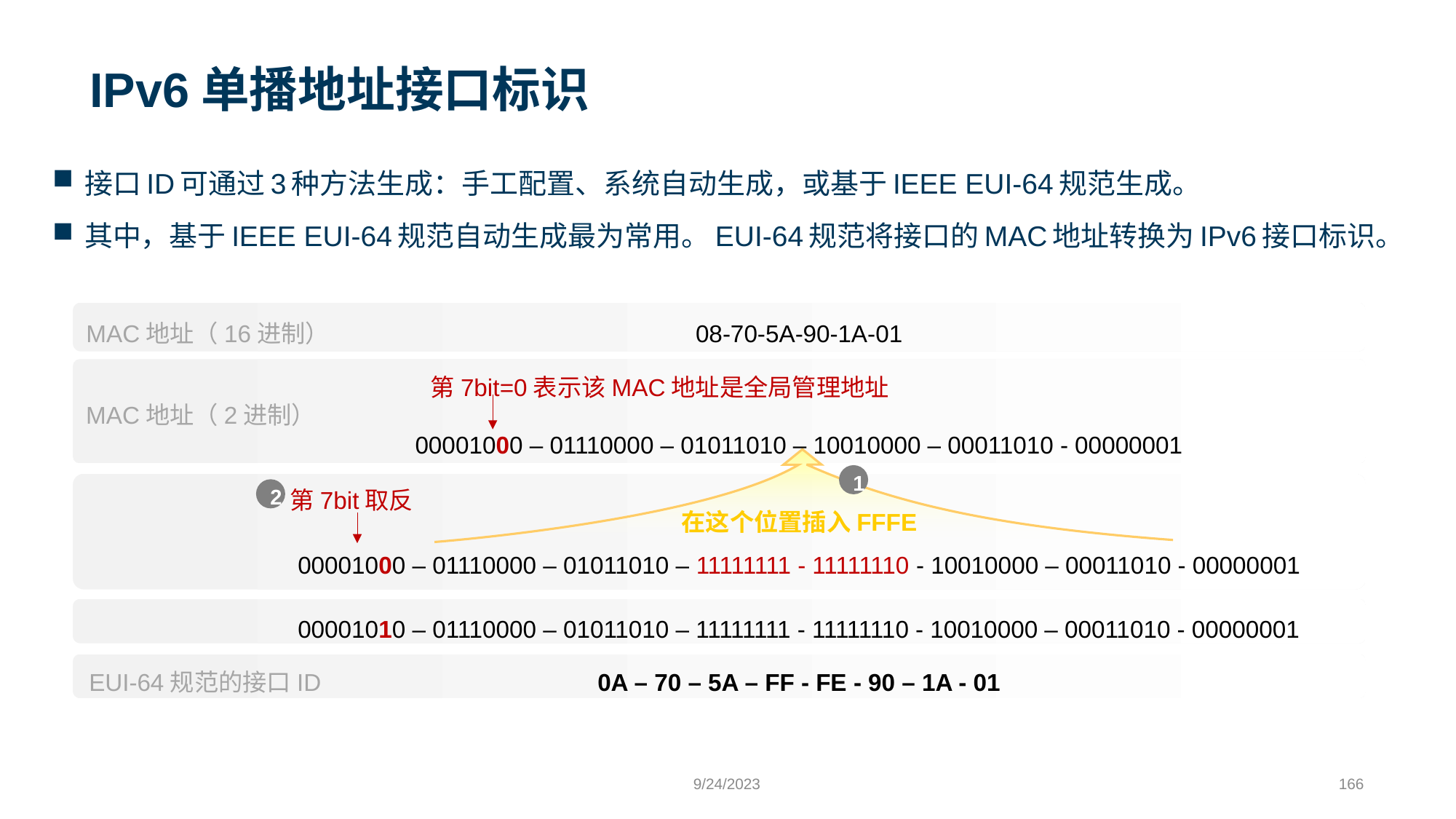

# IPv6单播地址接口标识
接口ID可通过3种方法生成：手工配置、系统自动生成，或基于IEEE EUI-64规范生成。
其中，基于IEEE EUI-64规范自动生成最为常用。EUI-64规范将接口的MAC地址转换为IPv6接口标识。

MAC地址（16进制）
08-70-5A-90-1A-01

第7bit=0表示该MAC地址是全局管理地址
MAC地址（2进制）
00001000 – 01110000 – 01011010 – 10010000 – 00011010 - 00000001

1
第7bit取反

2
在这个位置插入FFFE
00001000 – 01110000 – 01011010 – 11111111 - 11111110 - 10010000 – 00011010 - 00000001

00001010 – 01110000 – 01011010 – 11111111 - 11111110 - 10010000 – 00011010 - 00000001

EUI-64规范的接口ID
0A – 70 – 5A – FF - FE - 90 – 1A - 01

9/24/2023
166